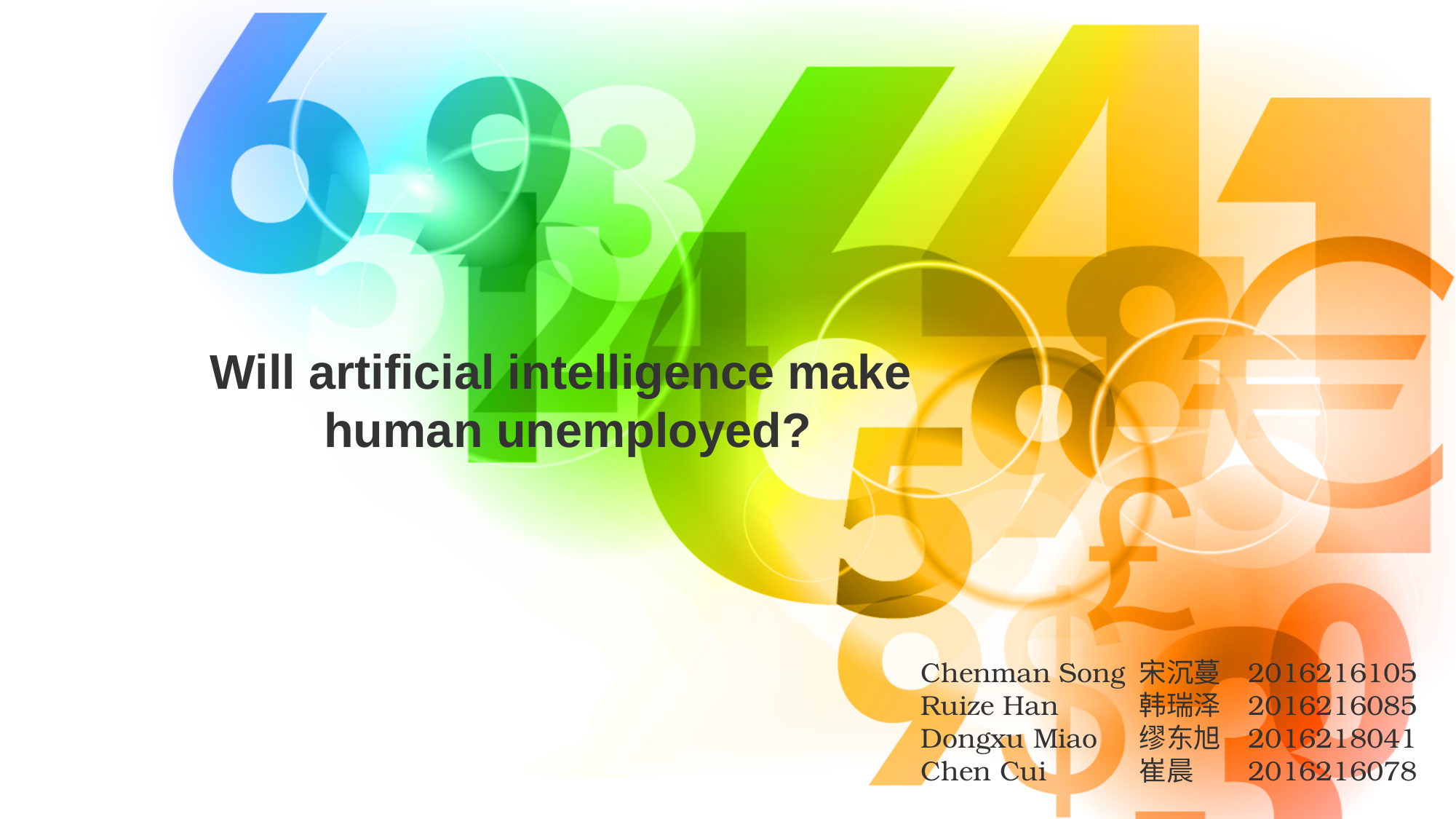

Will artificial intelligence make
human unemployed?
Chenman Song	宋沉蔓	2016216105
Ruize Han	韩瑞泽	2016216085
Dongxu Miao	缪东旭	2016218041
Chen Cui	崔晨	2016216078